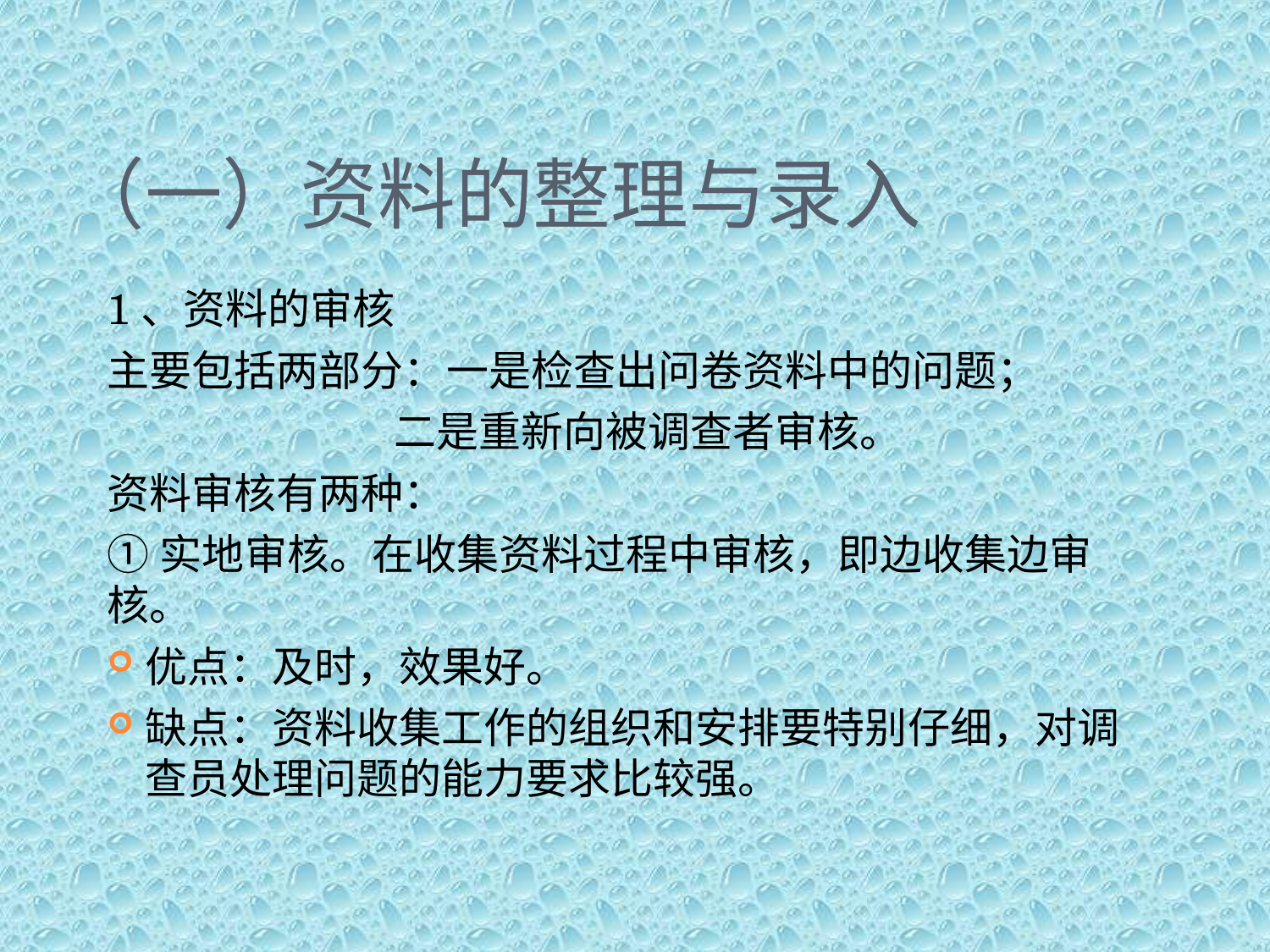

# （一）资料的整理与录入
1、资料的审核
主要包括两部分：一是检查出问卷资料中的问题；
                             二是重新向被调查者审核。
资料审核有两种：
①实地审核。在收集资料过程中审核，即边收集边审核。
优点：及时，效果好。
缺点：资料收集工作的组织和安排要特别仔细，对调查员处理问题的能力要求比较强。